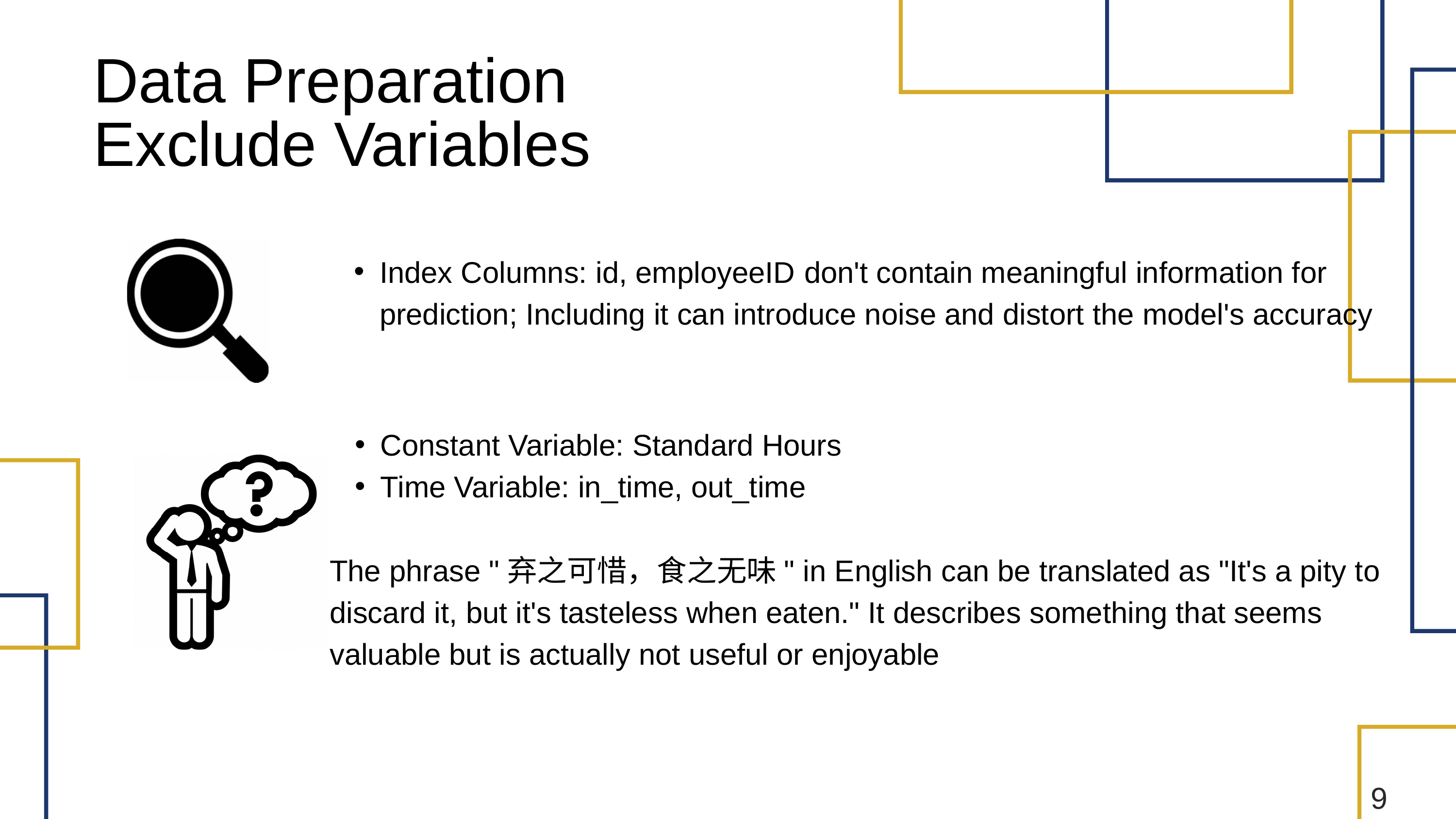

Data Preparation
Exclude Variables

Index Columns: id, employeeID don't contain meaningful information for prediction; Including it can introduce noise and distort the model's accuracy

Constant Variable: Standard Hours
Time Variable: in_time, out_time

The phrase "弃之可惜，食之无味" in English can be translated as "It's a pity to discard it, but it's tasteless when eaten." It describes something that seems valuable but is actually not useful or enjoyable

9